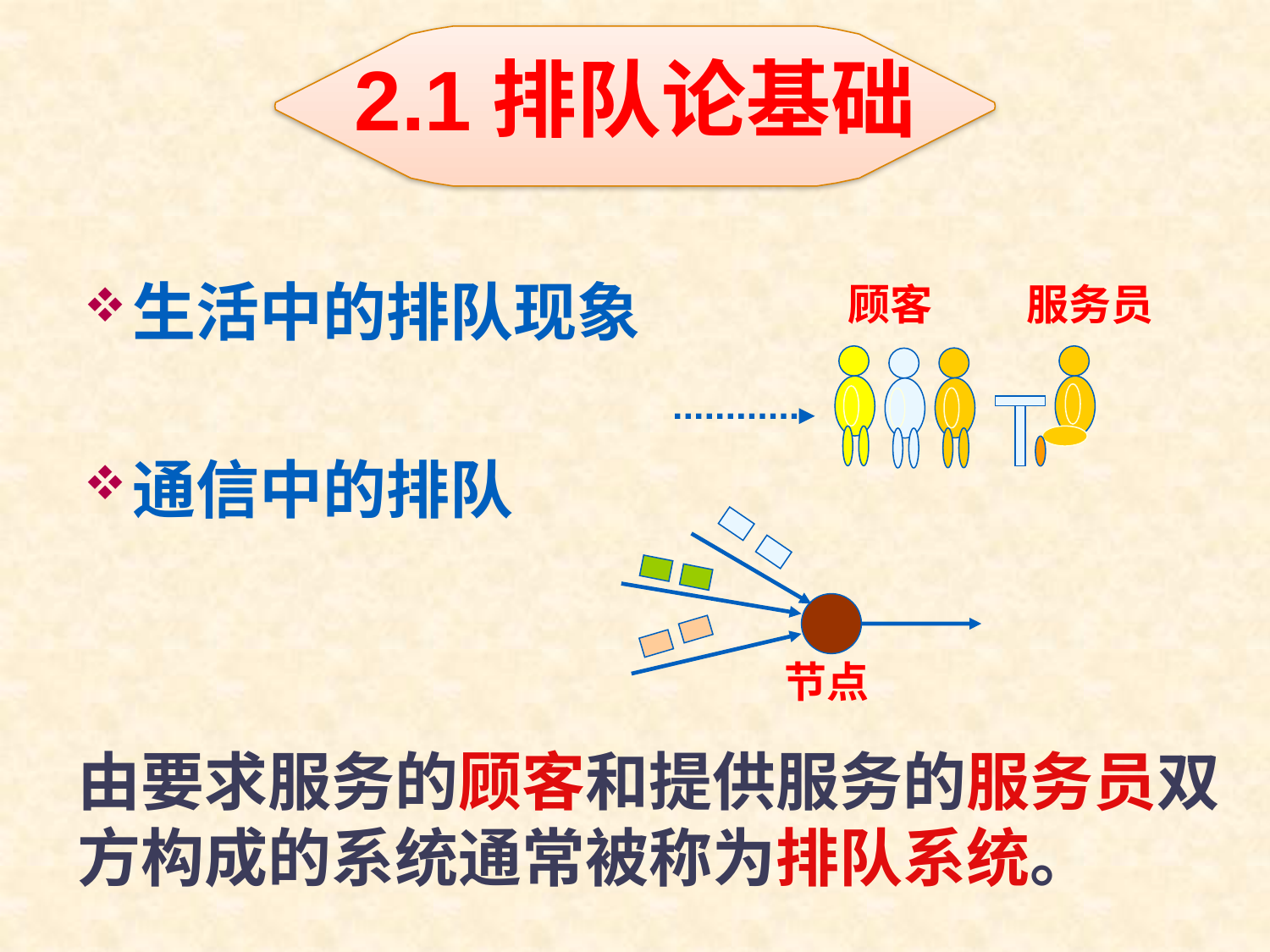

2.1排队论基础
生活中的排队现象

通信中的排队

顾客
服务员

节点
由要求服务的顾客和提供服务的服务员双方构成的系统通常被称为排队系统。